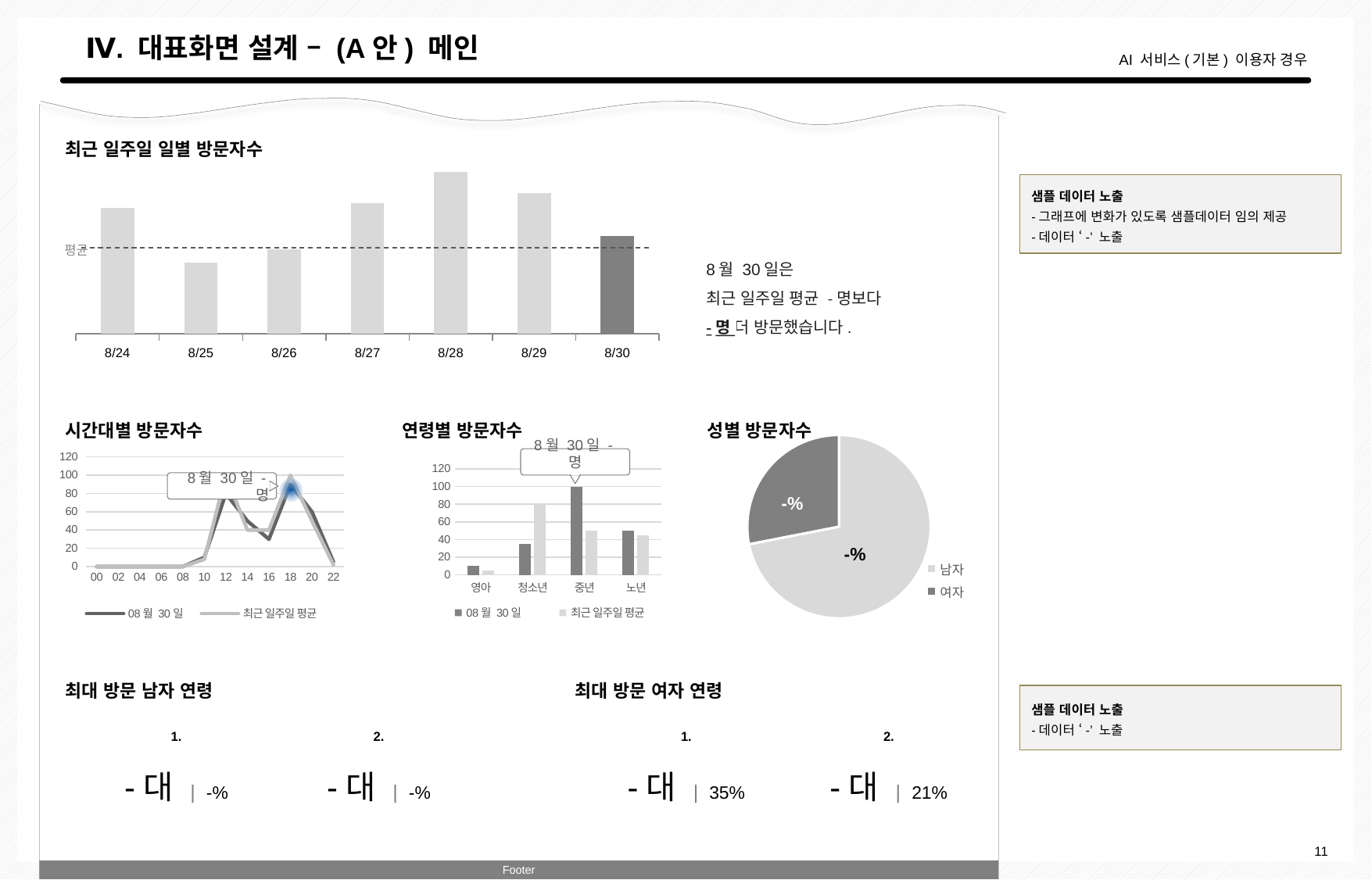

# Ⅳ. 대표화면 설계 – (A안) 메인
AI 서비스(기본) 이용자 경우

최근 일주일 일별 방문자수

### Chart

| Category | 열1 |
|---|---|
| 8/24 | 27565.0 |
| 8/25 | 15486.0 |
| 8/26 | 18465.0 |
| 8/27 | 28542.0 |
| 8/28 | 35421.0 |
| 8/29 | 30800.0 |
| 8/30 | 21345.0 |
샘플 데이터 노출
-그래프에 변화가 있도록 샘플데이터 임의 제공
-데이터 ‘-’ 노출
평균
8월 30일은
최근 일주일 평균 -명보다
-명 더 방문했습니다.
시간대별 방문자수
연령별 방문자수
성별 방문자수

### Chart

| Category | 판매 |
|---|---|
| 남자 | 8.2 |
| 여자 | 3.2 |
8월 30일 -명

### Chart

| Category | 08월 30일 | 최근 일주일 평균 |
|---|---|---|
| 00 | 0.0 | 0.0 |
| 02 | 0.0 | 0.0 |
| 04 | 0.0 | 0.0 |
| 06 | 0.0 | 0.0 |
| 08 | 0.0 | 0.0 |
| 10 | 10.0 | 8.0 |
| 12 | 80.0 | 100.0 |
| 14 | 50.0 | 40.0 |
| 16 | 30.0 | 40.0 |
| 18 | 90.0 | 100.0 |
| 20 | 60.0 | 50.0 |
| 22 | 5.0 | 2.0 |

### Chart

| Category | 08월 30일 | 최근 일주일 평균 |
|---|---|---|
| 영아 | 10.0 | 5.0 |
| 청소년 | 35.0 | 80.0 |
| 중년 | 100.0 | 50.0 |
| 노년 | 50.0 | 45.0 |
8월 30일 -명

-%
-%
최대 방문 남자 연령
최대 방문 여자 연령
샘플 데이터 노출
-데이터 ‘-’ 노출
1.
2.
1.
2.
-대 |  -%
-대 |  -%
-대 |  35%
-대 |  21%
Footer